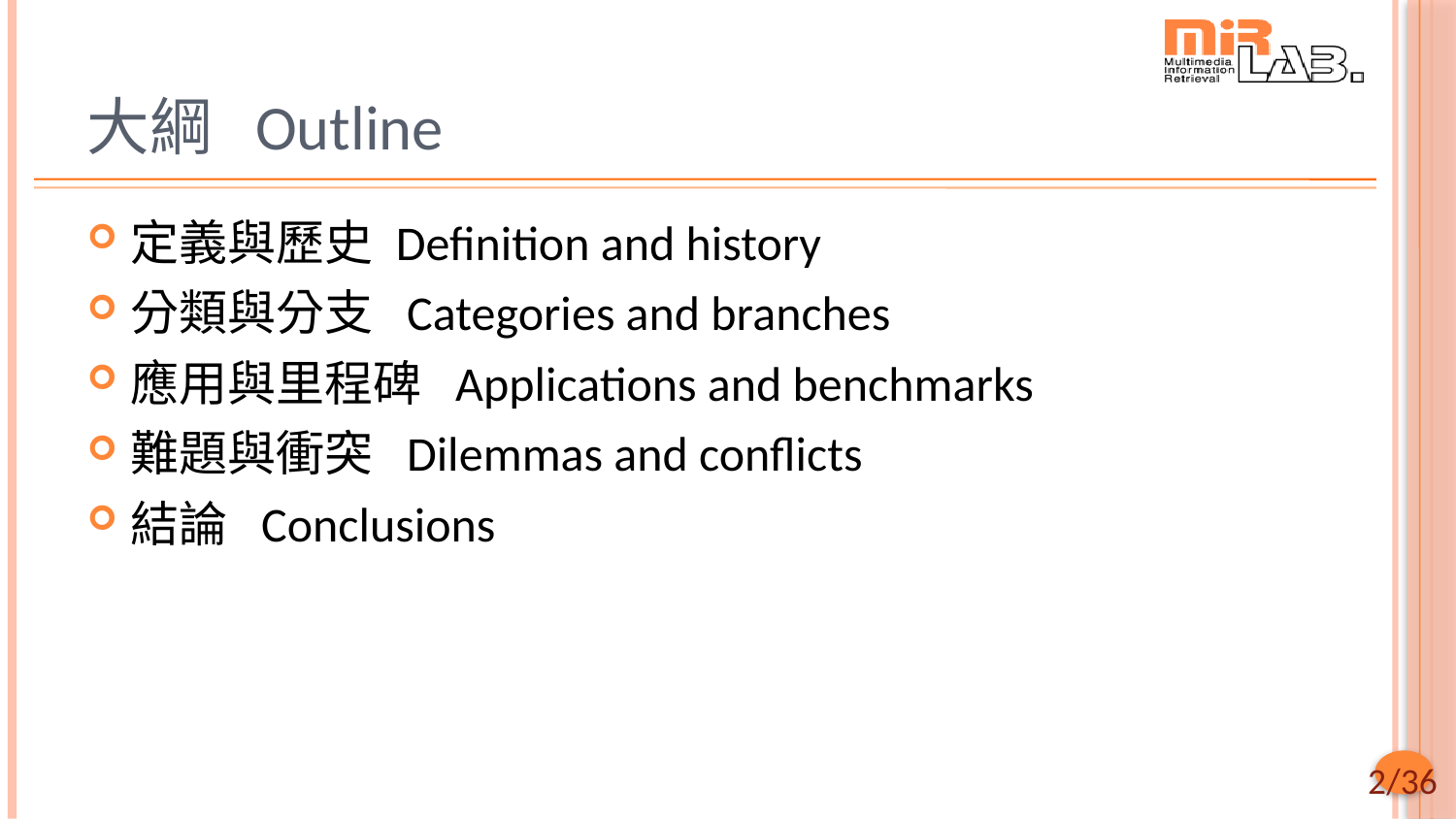

# 大綱  Outline
定義與歷史 Definition and history
分類與分支  Categories and branches
應用與里程碑  Applications and benchmarks
難題與衝突  Dilemmas and conflicts
結論  Conclusions